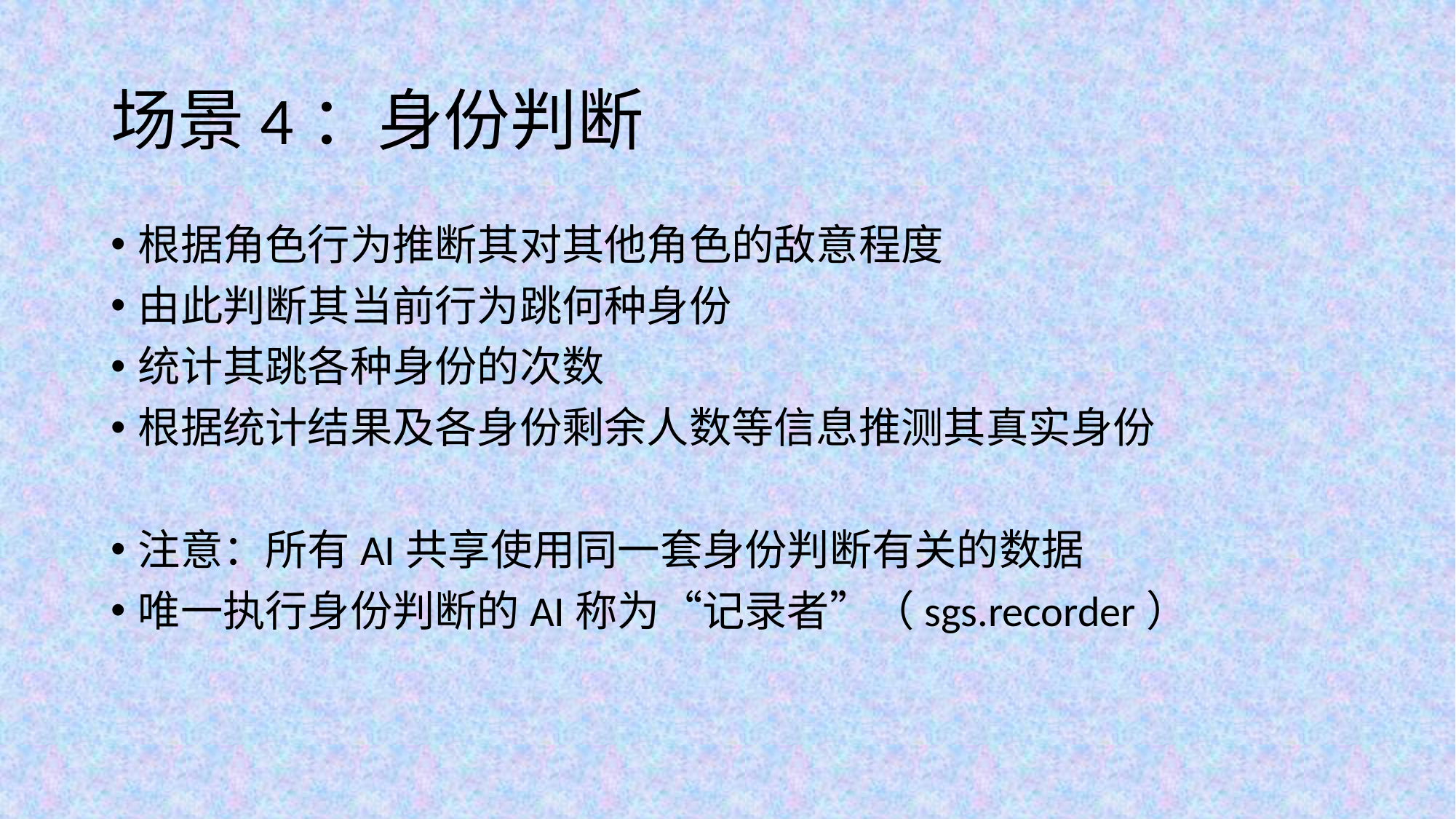

# 场景4：身份判断
根据角色行为推断其对其他角色的敌意程度
由此判断其当前行为跳何种身份
统计其跳各种身份的次数
根据统计结果及各身份剩余人数等信息推测其真实身份

注意：所有AI共享使用同一套身份判断有关的数据
唯一执行身份判断的AI称为“记录者”（sgs.recorder）